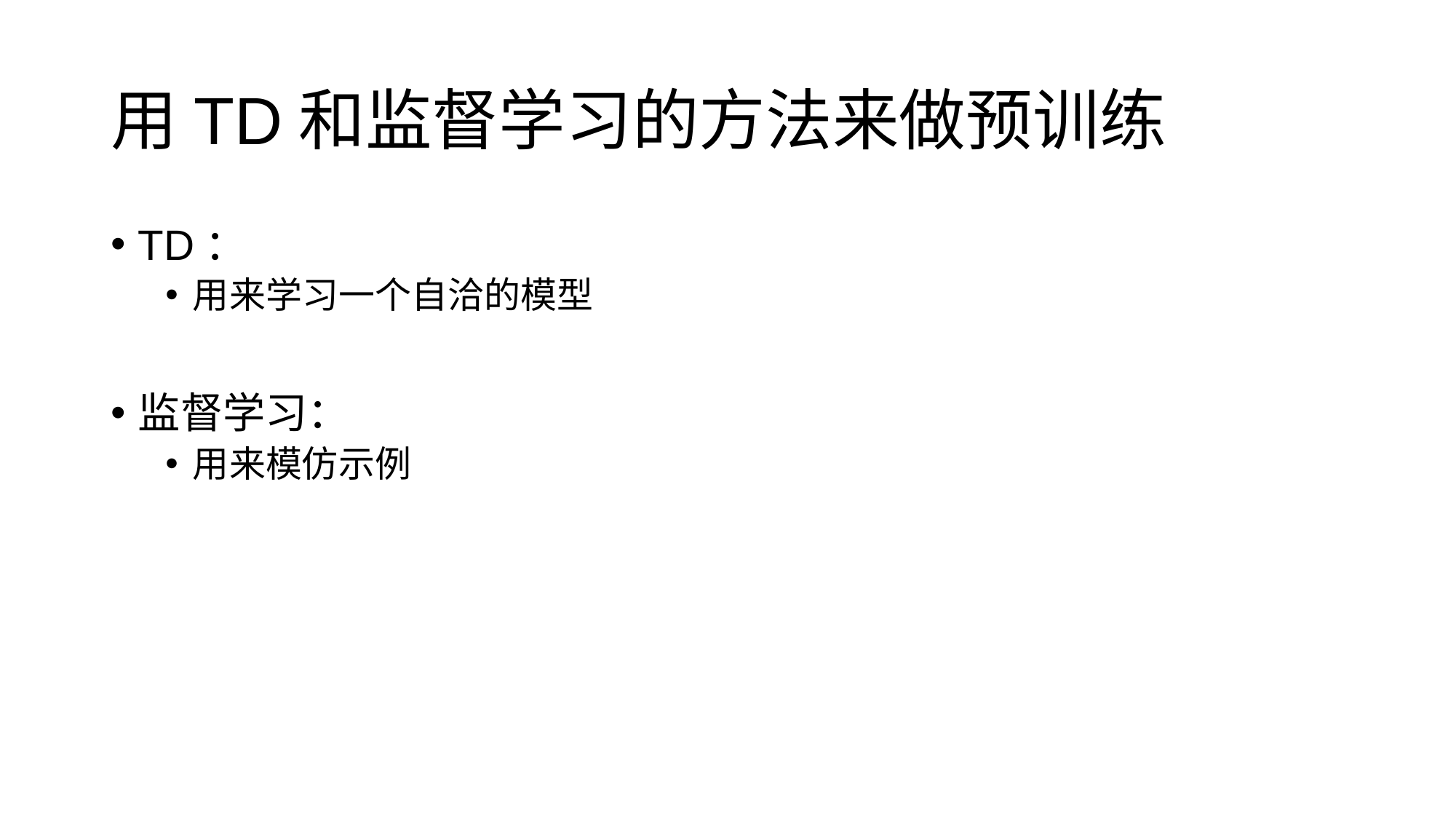

# 用TD和监督学习的方法来做预训练
TD：
用来学习一个自洽的模型

监督学习：
用来模仿示例